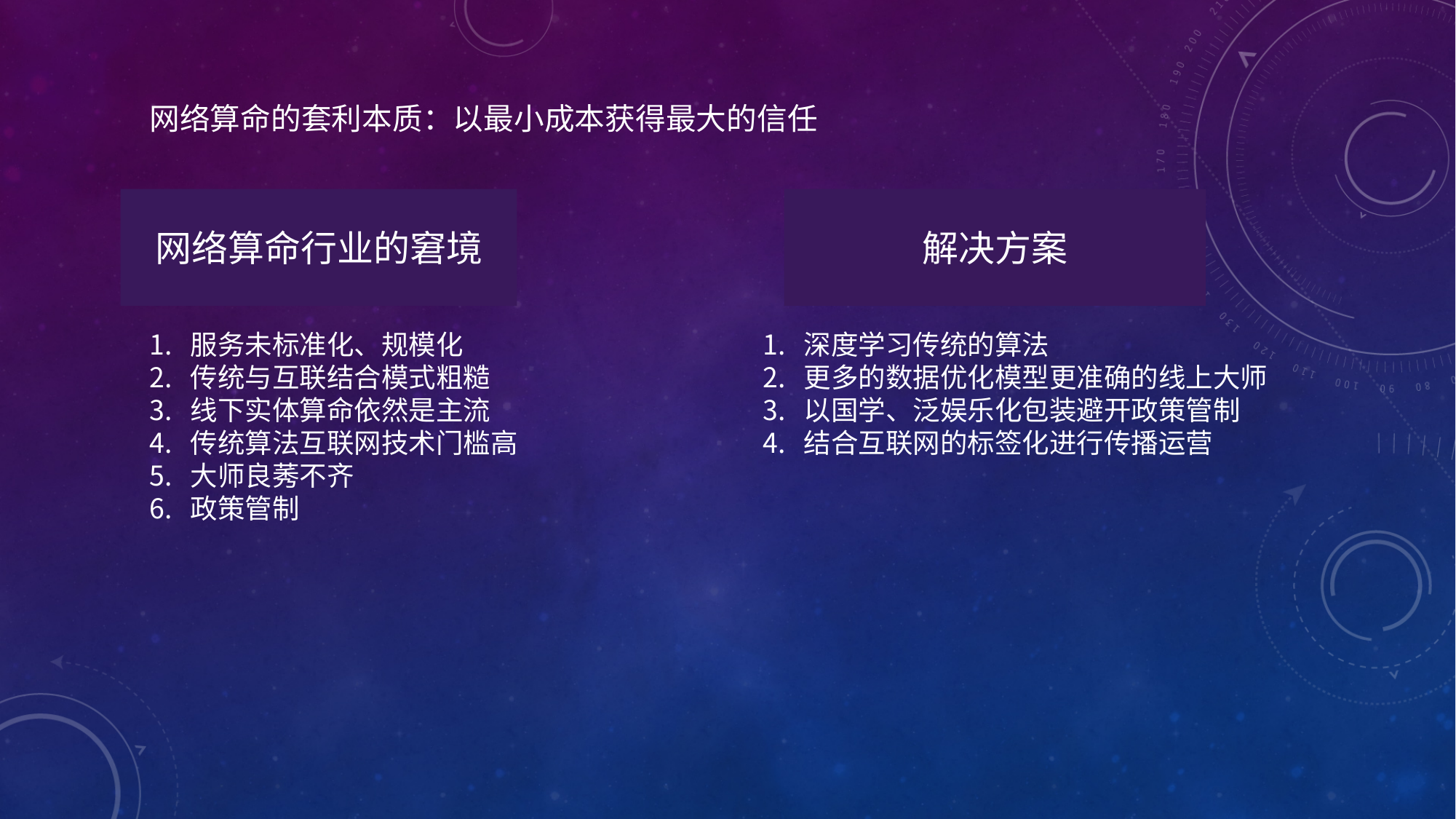

网络算命的套利本质：以最小成本获得最大的信任
解决方案
网络算命行业的窘境
服务未标准化、规模化
传统与互联结合模式粗糙
线下实体算命依然是主流
传统算法互联网技术门槛高
大师良莠不齐
政策管制
深度学习传统的算法
更多的数据优化模型更准确的线上大师
以国学、泛娱乐化包装避开政策管制
结合互联网的标签化进行传播运营